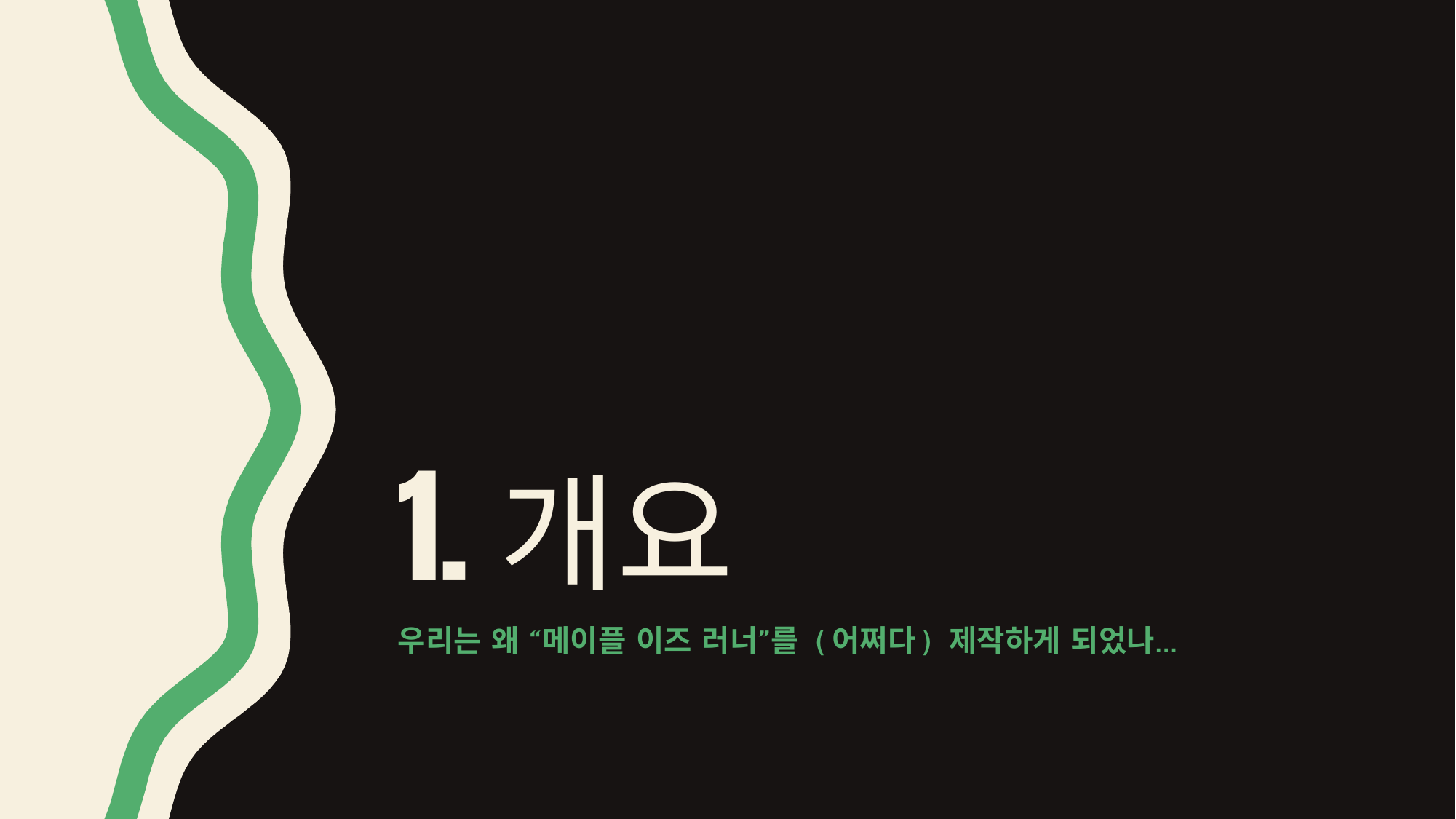

# 1.개요
우리는 왜 “메이플 이즈 러너”를 (어쩌다) 제작하게 되었나…